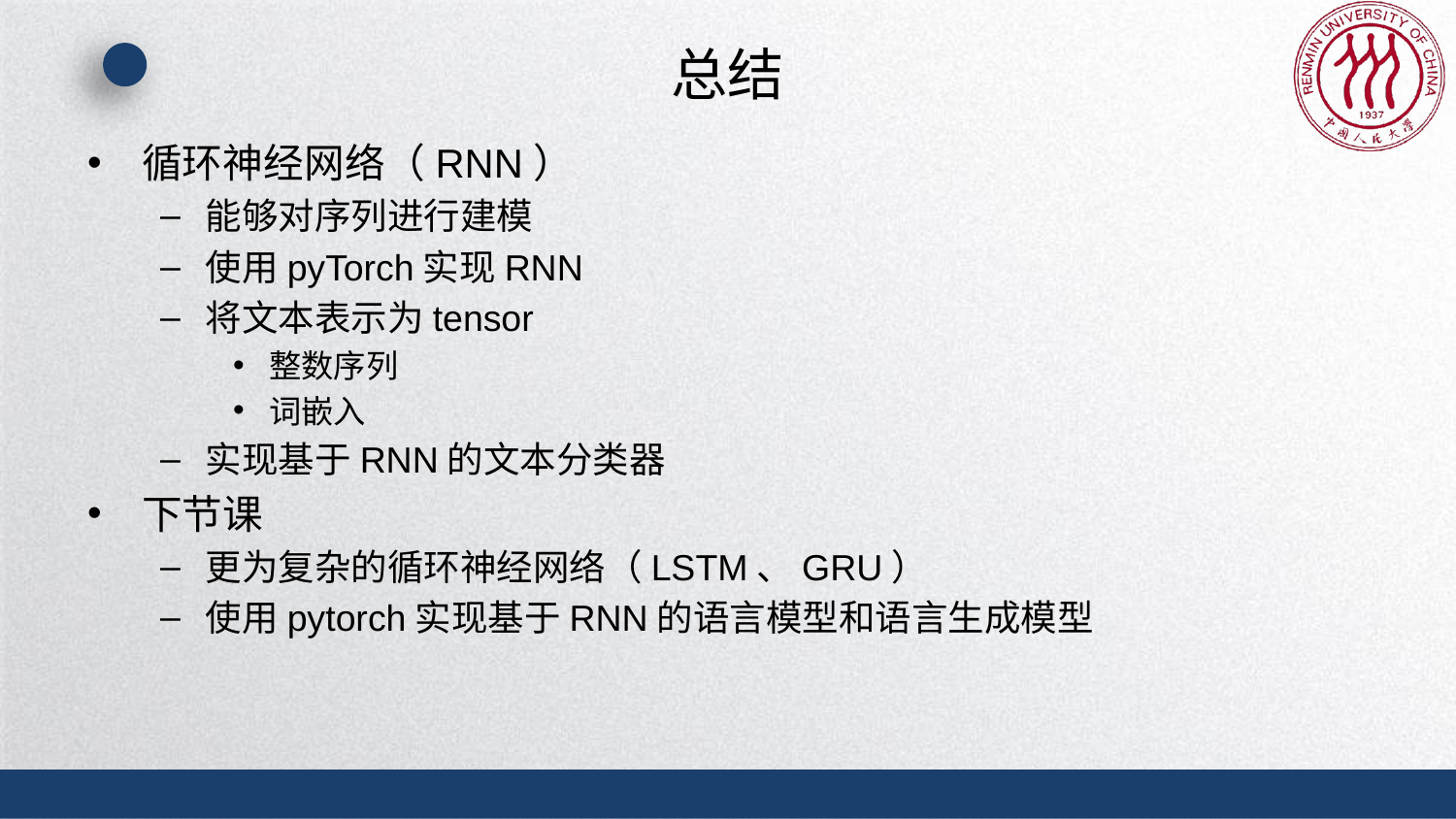

# 总结
循环神经网络（RNN）
能够对序列进行建模
使用pyTorch实现RNN
将文本表示为tensor
整数序列
词嵌入
实现基于RNN的文本分类器
下节课
更为复杂的循环神经网络（LSTM、GRU）
使用pytorch实现基于RNN的语言模型和语言生成模型